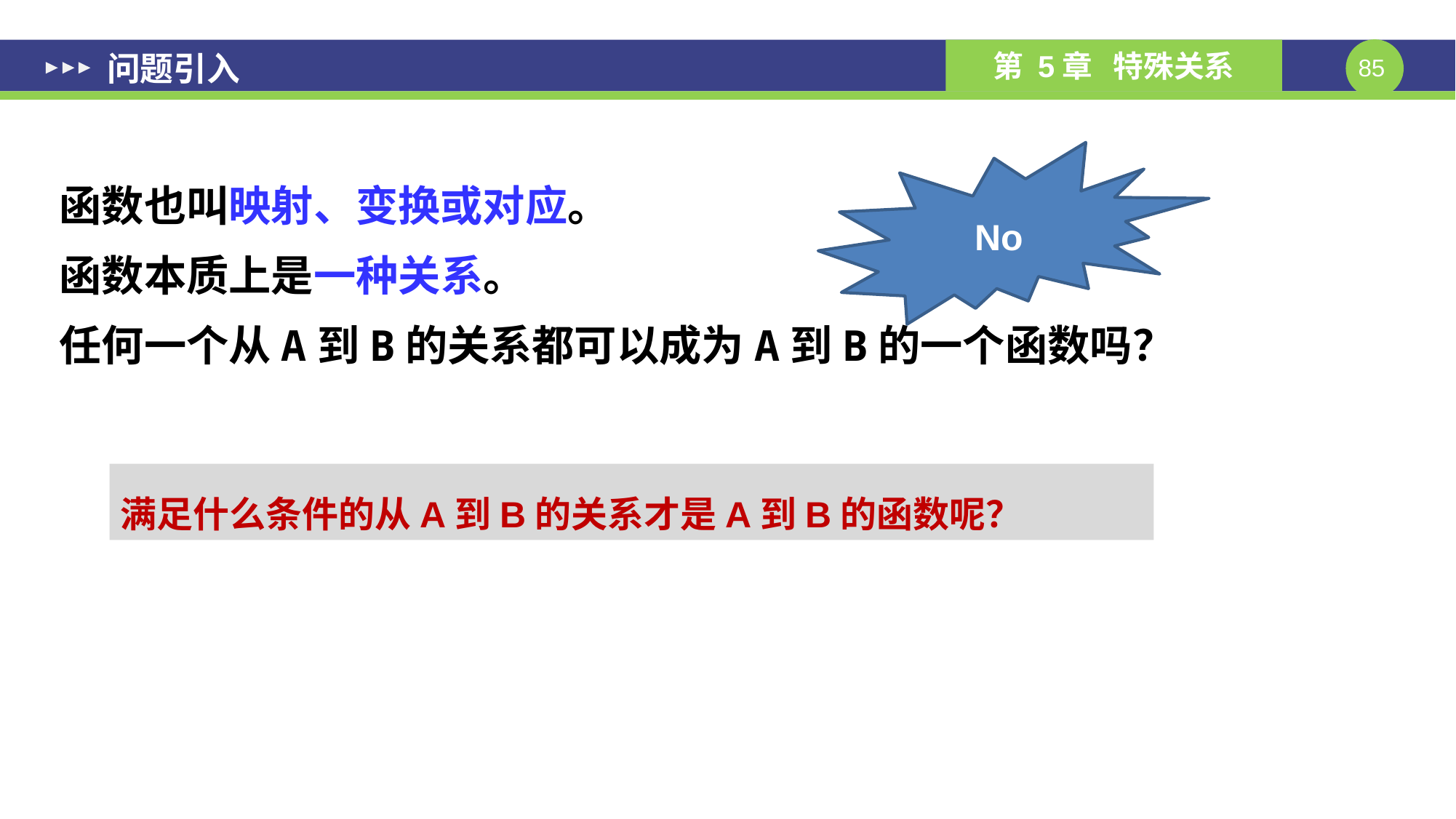

# 问题引入
No
    函数也叫映射、变换或对应。
    函数本质上是一种关系。
    任何一个从A到B的关系都可以成为A到B的一个函数吗？
满足什么条件的从A到B的关系才是A到B的函数呢？